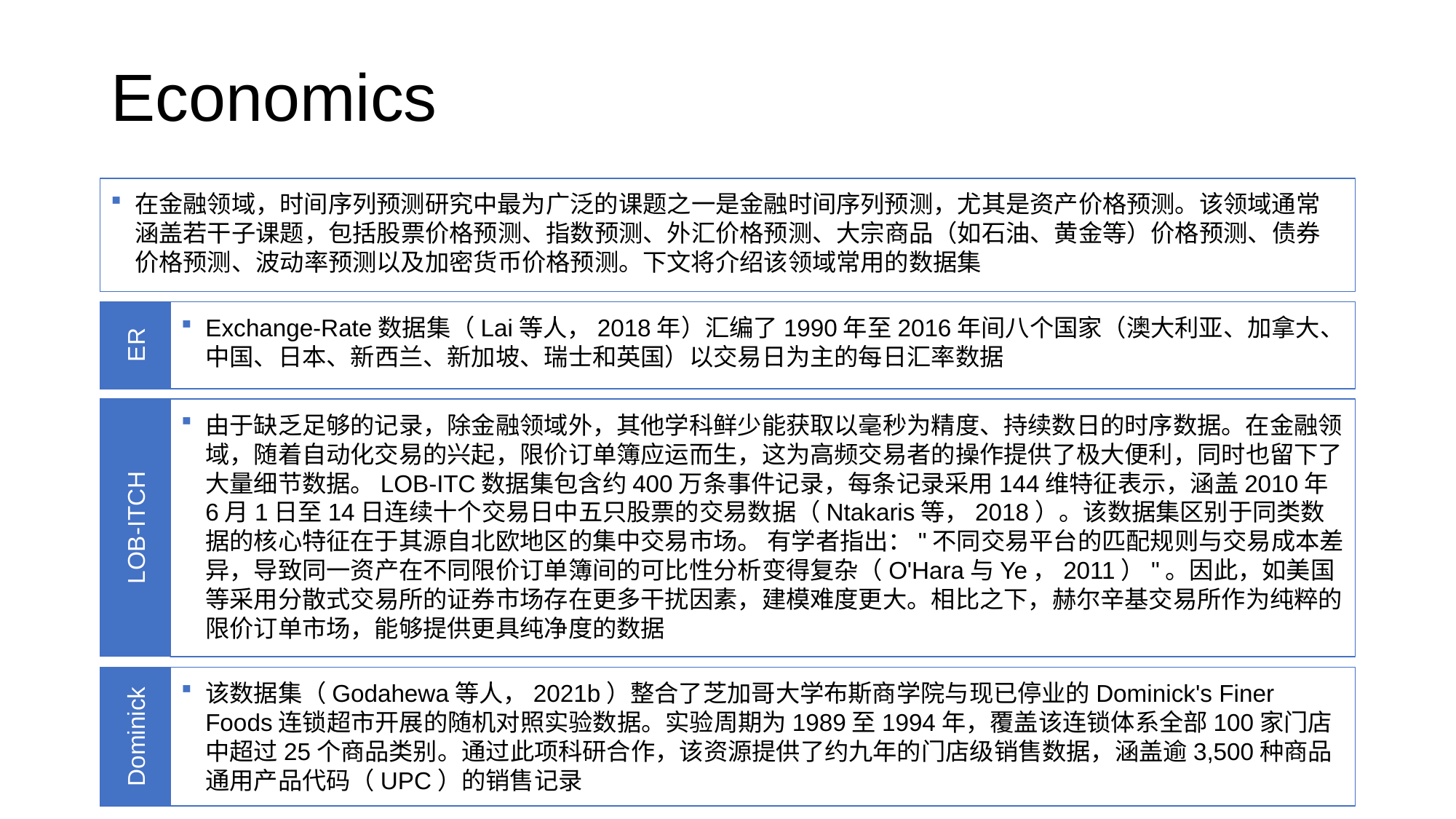

# Economics
在金融领域，时间序列预测研究中最为广泛的课题之一是金融时间序列预测，尤其是资产价格预测。该领域通常涵盖若干子课题，包括股票价格预测、指数预测、外汇价格预测、大宗商品（如石油、黄金等）价格预测、债券价格预测、波动率预测以及加密货币价格预测。下文将介绍该领域常用的数据集
Exchange-Rate数据集（Lai等人，2018年）汇编了1990年至2016年间八个国家（澳大利亚、加拿大、中国、日本、新西兰、新加坡、瑞士和英国）以交易日为主的每日汇率数据
ER
由于缺乏足够的记录，除金融领域外，其他学科鲜少能获取以毫秒为精度、持续数日的时序数据。在金融领域，随着自动化交易的兴起，限价订单簿应运而生，这为高频交易者的操作提供了极大便利，同时也留下了大量细节数据。LOB-ITC数据集包含约400万条事件记录，每条记录采用144维特征表示，涵盖2010年6月1日至14日连续十个交易日中五只股票的交易数据（Ntakaris等，2018）。该数据集区别于同类数据的核心特征在于其源自北欧地区的集中交易市场。 有学者指出："不同交易平台的匹配规则与交易成本差异，导致同一资产在不同限价订单簿间的可比性分析变得复杂（O'Hara与Ye，2011）"。因此，如美国等采用分散式交易所的证券市场存在更多干扰因素，建模难度更大。相比之下，赫尔辛基交易所作为纯粹的限价订单市场，能够提供更具纯净度的数据
LOB-ITCH
该数据集（Godahewa等人，2021b）整合了芝加哥大学布斯商学院与现已停业的Dominick's Finer Foods连锁超市开展的随机对照实验数据。实验周期为1989至1994年，覆盖该连锁体系全部100家门店中超过25个商品类别。通过此项科研合作，该资源提供了约九年的门店级销售数据，涵盖逾3,500种商品通用产品代码（UPC）的销售记录
Dominick